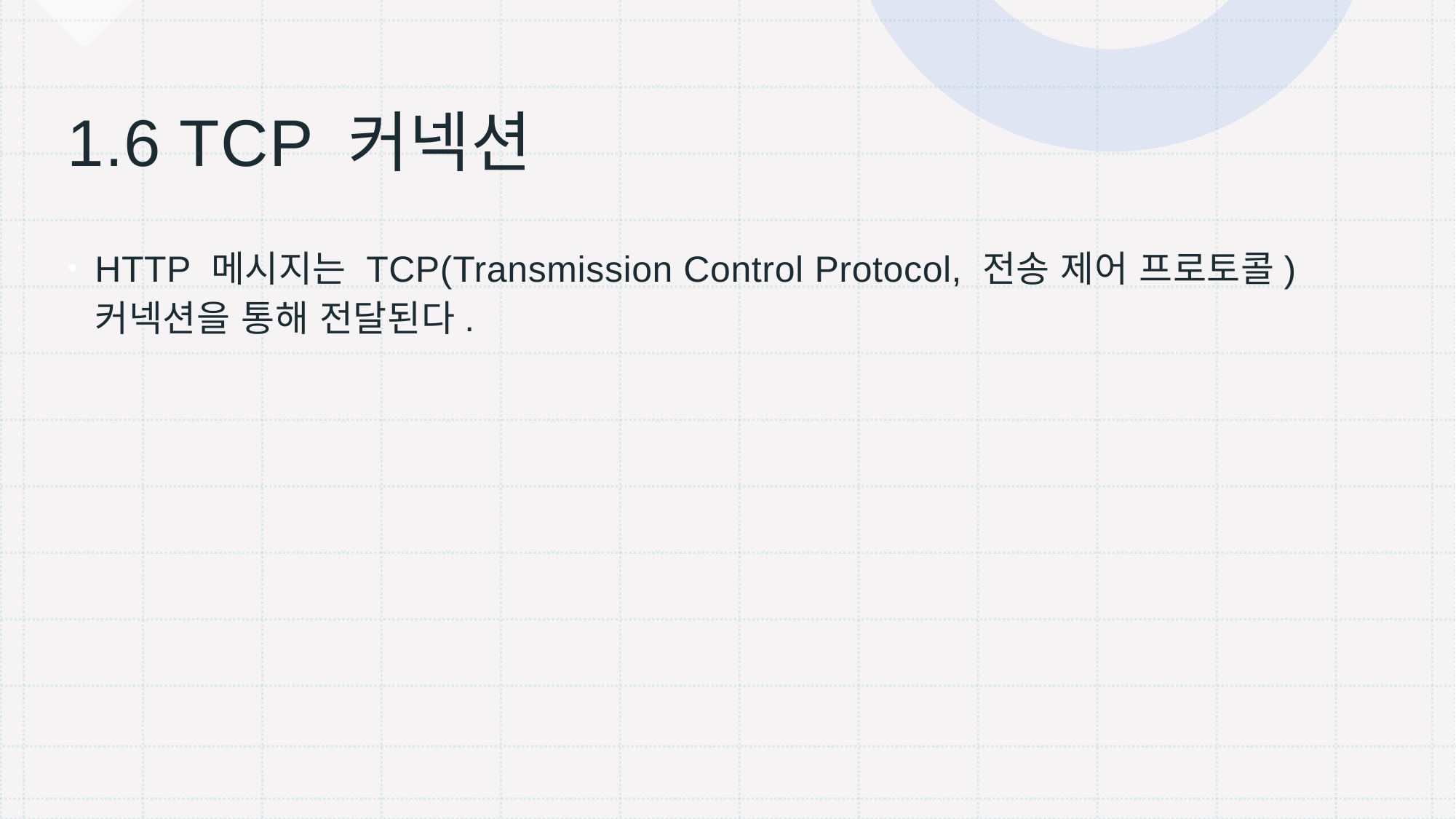

# 1.6 TCP 커넥션
HTTP 메시지는 TCP(Transmission Control Protocol, 전송 제어 프로토콜) 커넥션을 통해 전달된다.